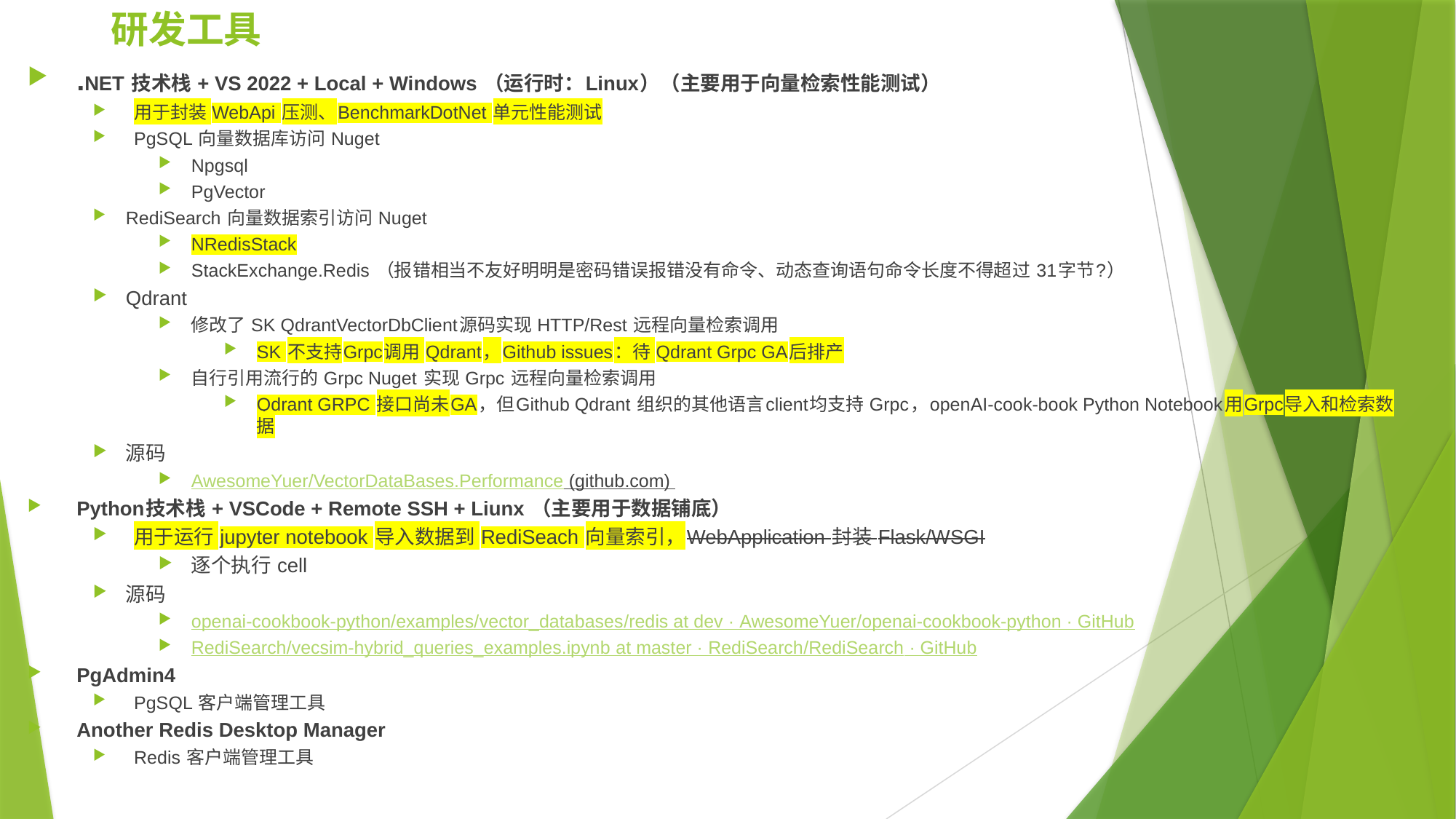

# 研发工具
.NET 技术栈 + VS 2022 + Local + Windows （运行时：Linux）（主要用于向量检索性能测试）
用于封装 WebApi 压测、BenchmarkDotNet 单元性能测试
PgSQL 向量数据库访问 Nuget
Npgsql
PgVector
RediSearch 向量数据索引访问 Nuget
NRedisStack
StackExchange.Redis （报错相当不友好明明是密码错误报错没有命令、动态查询语句命令长度不得超过 31字节?）
Qdrant
修改了 SK QdrantVectorDbClient源码实现 HTTP/Rest 远程向量检索调用
SK 不支持Grpc调用 Qdrant，Github issues：待 Qdrant Grpc GA后排产
自行引用流行的 Grpc Nuget 实现 Grpc 远程向量检索调用
Qdrant GRPC 接口尚未GA，但Github Qdrant 组织的其他语言client均支持 Grpc，openAI-cook-book Python Notebook用Grpc导入和检索数据
源码
AwesomeYuer/VectorDataBases.Performance (github.com)
Python技术栈 + VSCode + Remote SSH + Liunx （主要用于数据铺底）
用于运行 jupyter notebook 导入数据到 RediSeach 向量索引，WebApplication 封装 Flask/WSGI
逐个执行 cell
源码
openai-cookbook-python/examples/vector_databases/redis at dev · AwesomeYuer/openai-cookbook-python · GitHub
RediSearch/vecsim-hybrid_queries_examples.ipynb at master · RediSearch/RediSearch · GitHub
PgAdmin4
PgSQL 客户端管理工具
Another Redis Desktop Manager
Redis 客户端管理工具